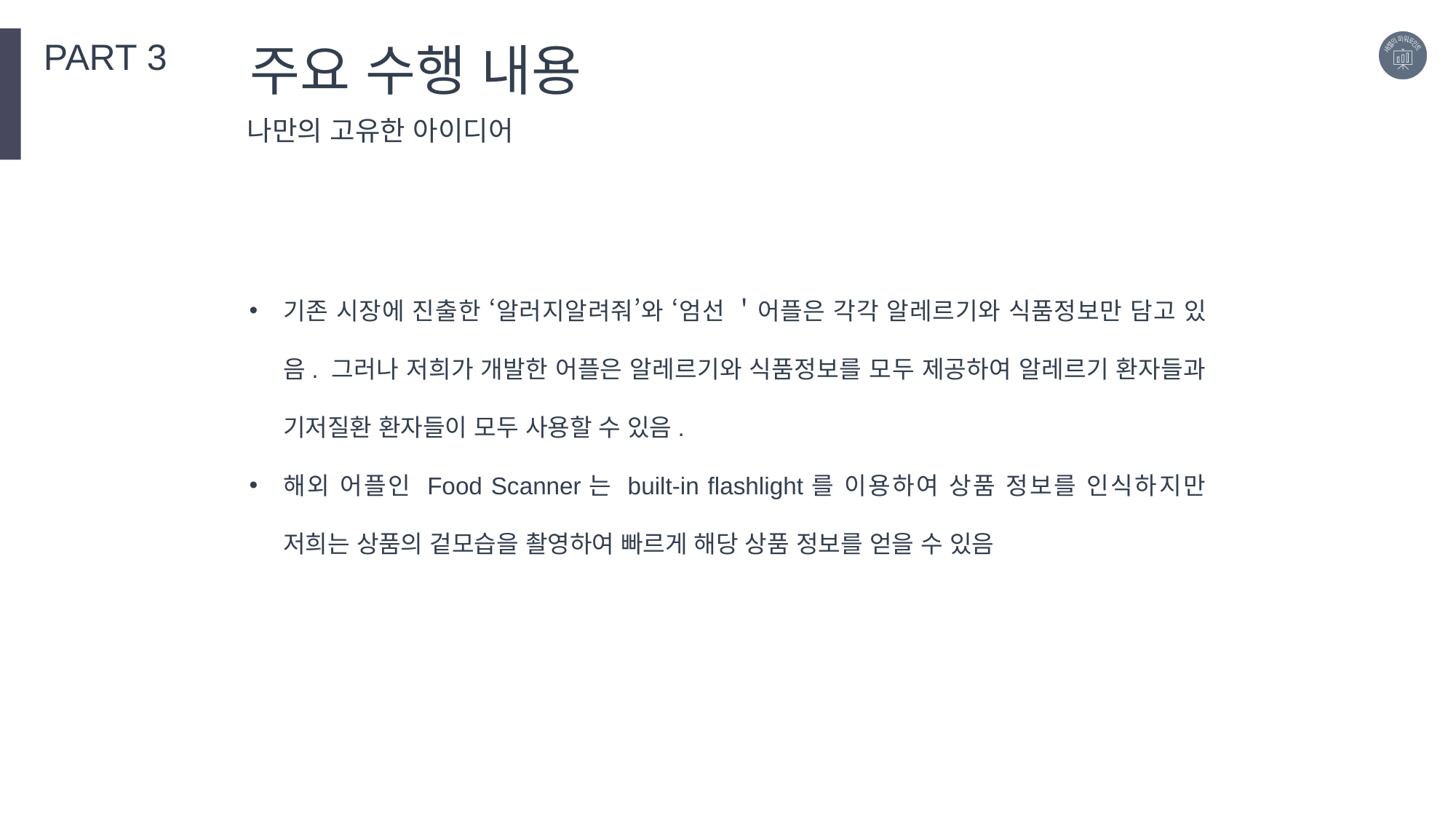

PART 3
주요 수행 내용
나만의 고유한 아이디어
기존 시장에 진출한 ‘알러지알려줘’와 ‘엄선 ＇어플은 각각 알레르기와 식품정보만 담고 있음. 그러나 저희가 개발한 어플은 알레르기와 식품정보를 모두 제공하여 알레르기 환자들과 기저질환 환자들이 모두 사용할 수 있음.
해외 어플인 Food Scanner는 built-in flashlight를 이용하여 상품 정보를 인식하지만 저희는 상품의 겉모습을 촬영하여 빠르게 해당 상품 정보를 얻을 수 있음